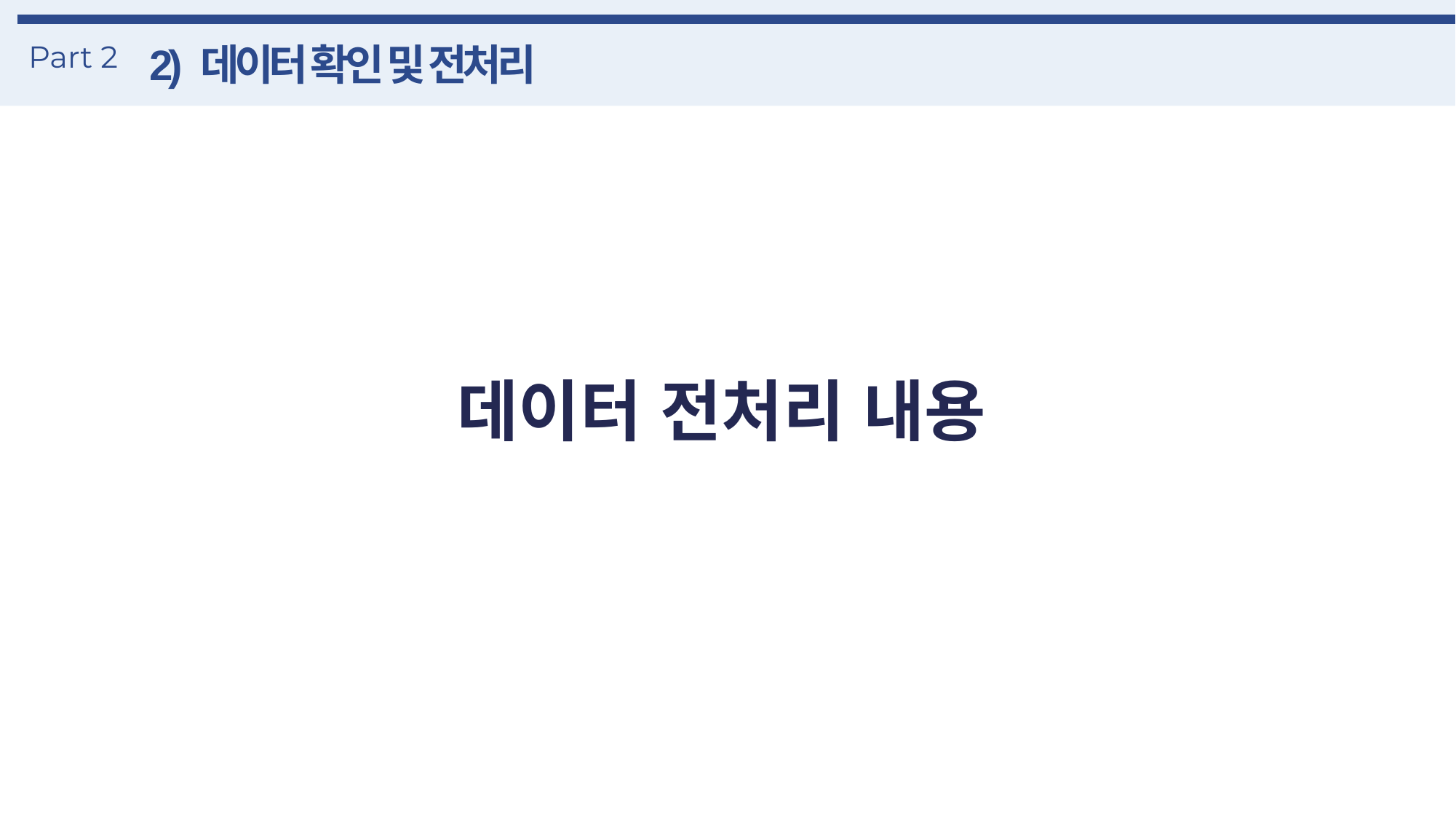

Part 2
2) 데이터 확인 및 전처리
데이터 전처리 내용